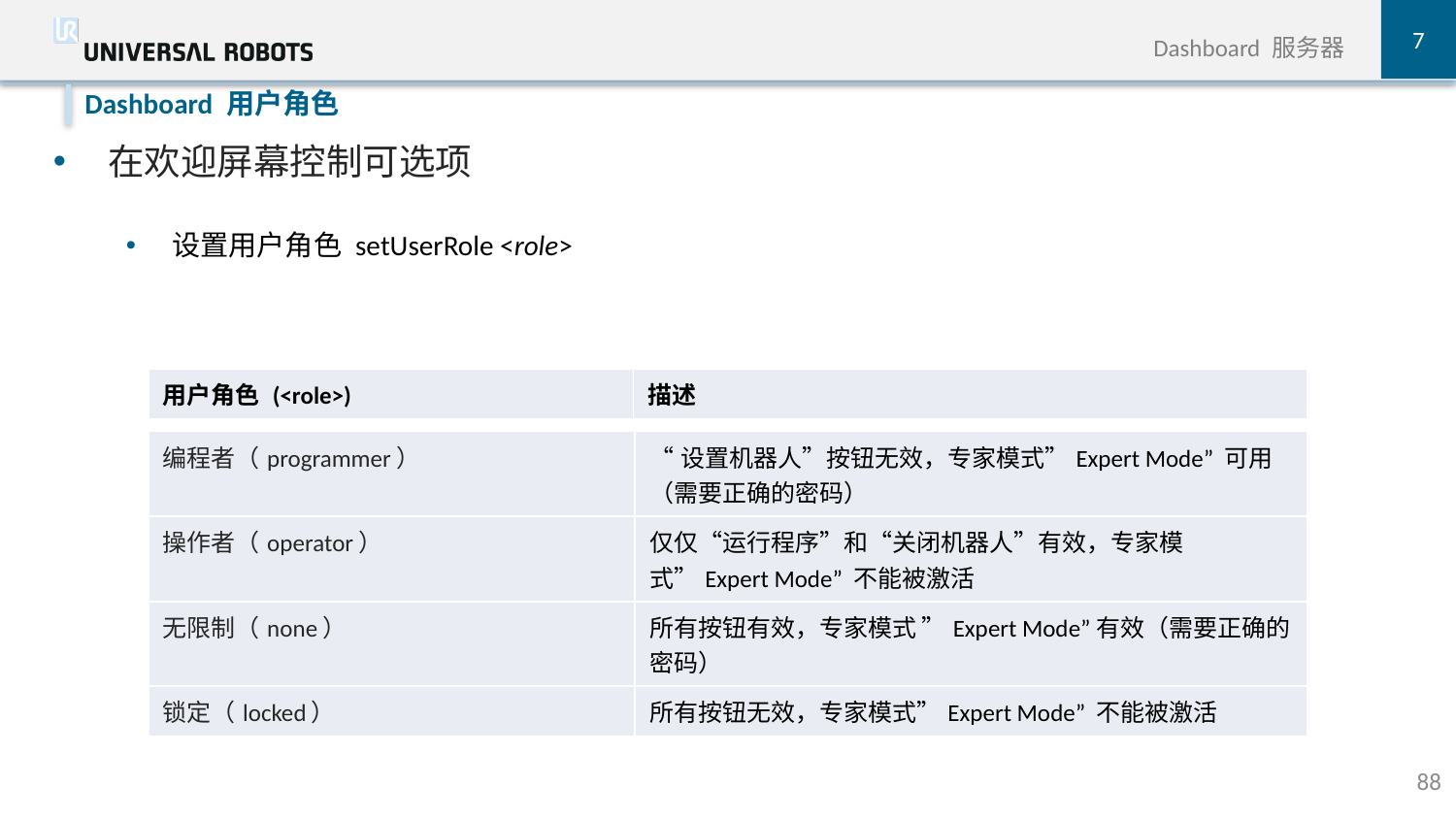

7
Dashboard 服务器

在欢迎屏幕控制可选项

设置用户角色 setUserRole <role>
Dashboard 用户角色
| 用户角色 (<role>) | 描述 |
| --- | --- |
| 编程者（programmer） | “设置机器人”按钮无效，专家模式”Expert Mode” 可用（需要正确的密码） |
| --- | --- |
| 操作者（operator） | 仅仅“运行程序”和“关闭机器人”有效，专家模式”Expert Mode” 不能被激活 |
| 无限制（none） | 所有按钮有效，专家模式 ”Expert Mode”有效（需要正确的密码） |
| 锁定（locked） | 所有按钮无效，专家模式”Expert Mode” 不能被激活 |
88